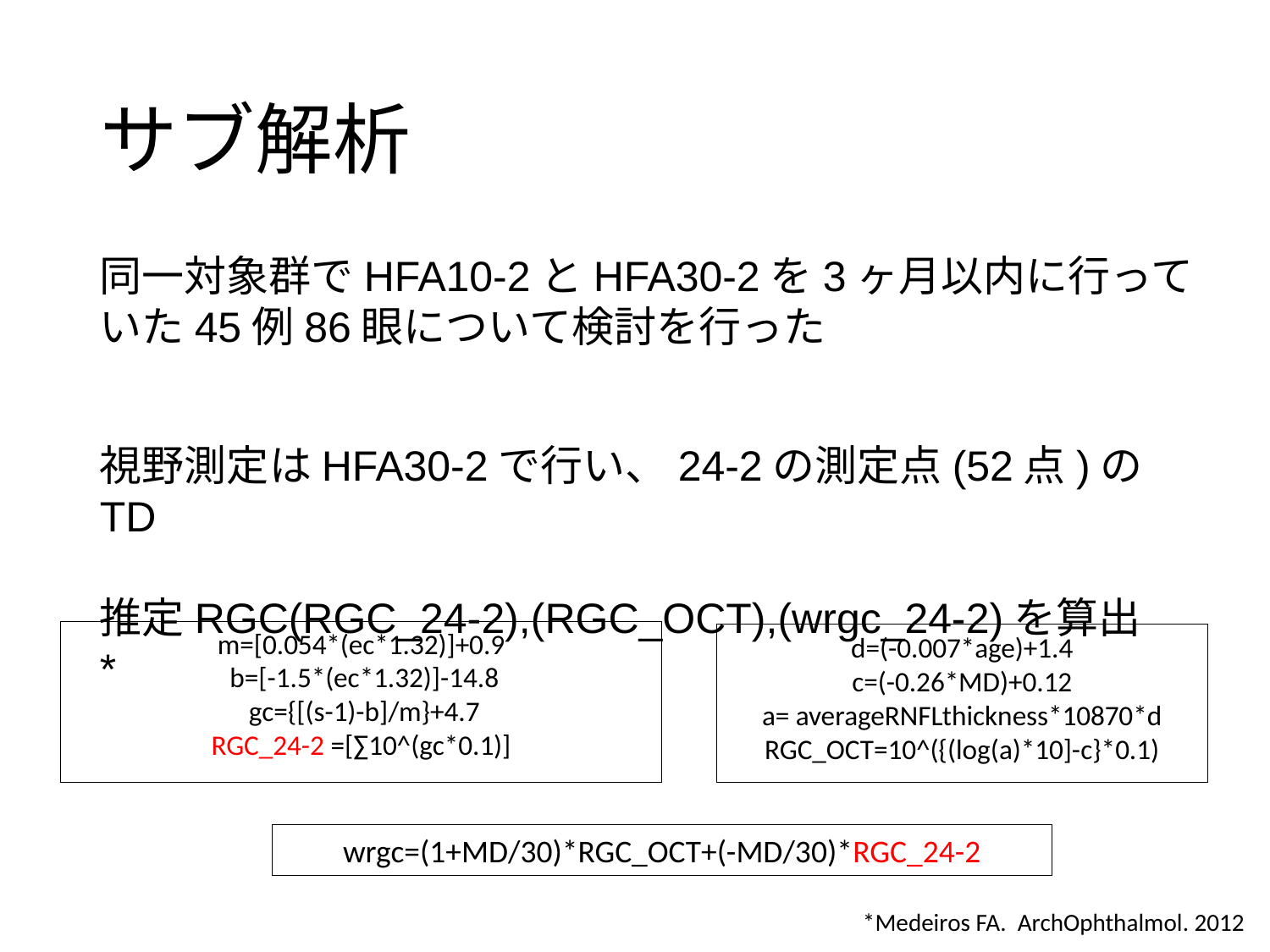

# サブ解析
同一対象群でHFA10-2とHFA30-2を3ヶ月以内に行っていた45例86眼について検討を行った
視野測定はHFA30-2で行い、24-2の測定点(52点)のTD

推定RGC(RGC_24-2),(RGC_OCT),(wrgc_24-2)を算出*
m=[0.054*(ec*1.32)]+0.9
 b=[-1.5*(ec*1.32)]-14.8
 gc={[(s-1)-b]/m}+4.7
RGC_24-2 =[∑10^(gc*0.1)]
d=(-0.007*age)+1.4
c=(-0.26*MD)+0.12
a= averageRNFLthickness*10870*d
RGC_OCT=10^({(log(a)*10]-c}*0.1)
wrgc=(1+MD/30)*RGC_OCT+(-MD/30)*RGC_24-2
*Medeiros FA.  ArchOphthalmol. 2012